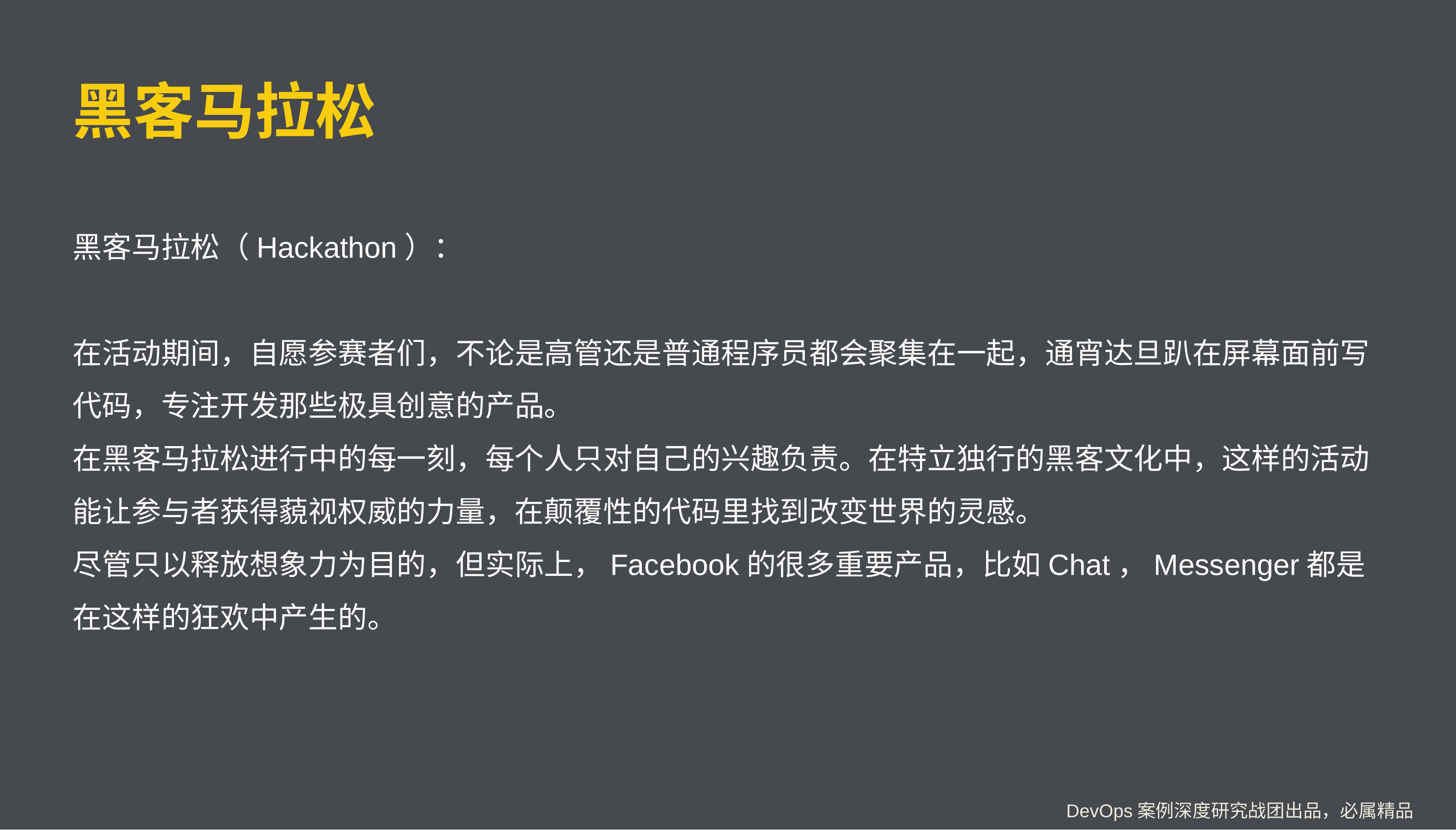

# 黑客马拉松
黑客马拉松（Hackathon）：

在活动期间，自愿参赛者们，不论是高管还是普通程序员都会聚集在一起，通宵达旦趴在屏幕面前写代码，专注开发那些极具创意的产品。
在黑客马拉松进行中的每一刻，每个人只对自己的兴趣负责。在特立独行的黑客文化中，这样的活动能让参与者获得藐视权威的力量，在颠覆性的代码里找到改变世界的灵感。
尽管只以释放想象力为目的，但实际上，Facebook的很多重要产品，比如Chat，Messenger都是在这样的狂欢中产生的。